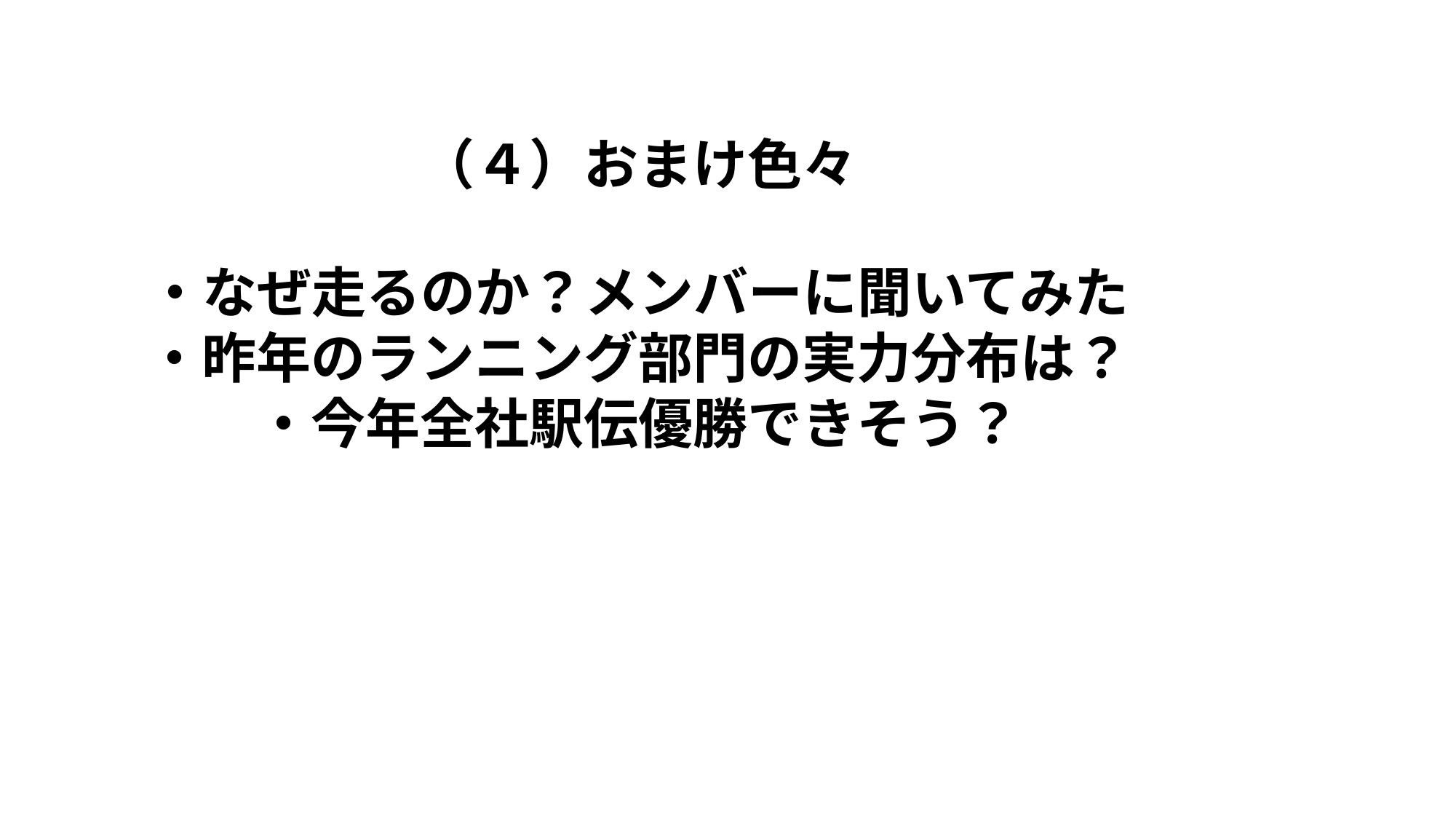

（４）おまけ色々
・なぜ走るのか？メンバーに聞いてみた
・昨年のランニング部門の実力分布は？
・今年全社駅伝優勝できそう？